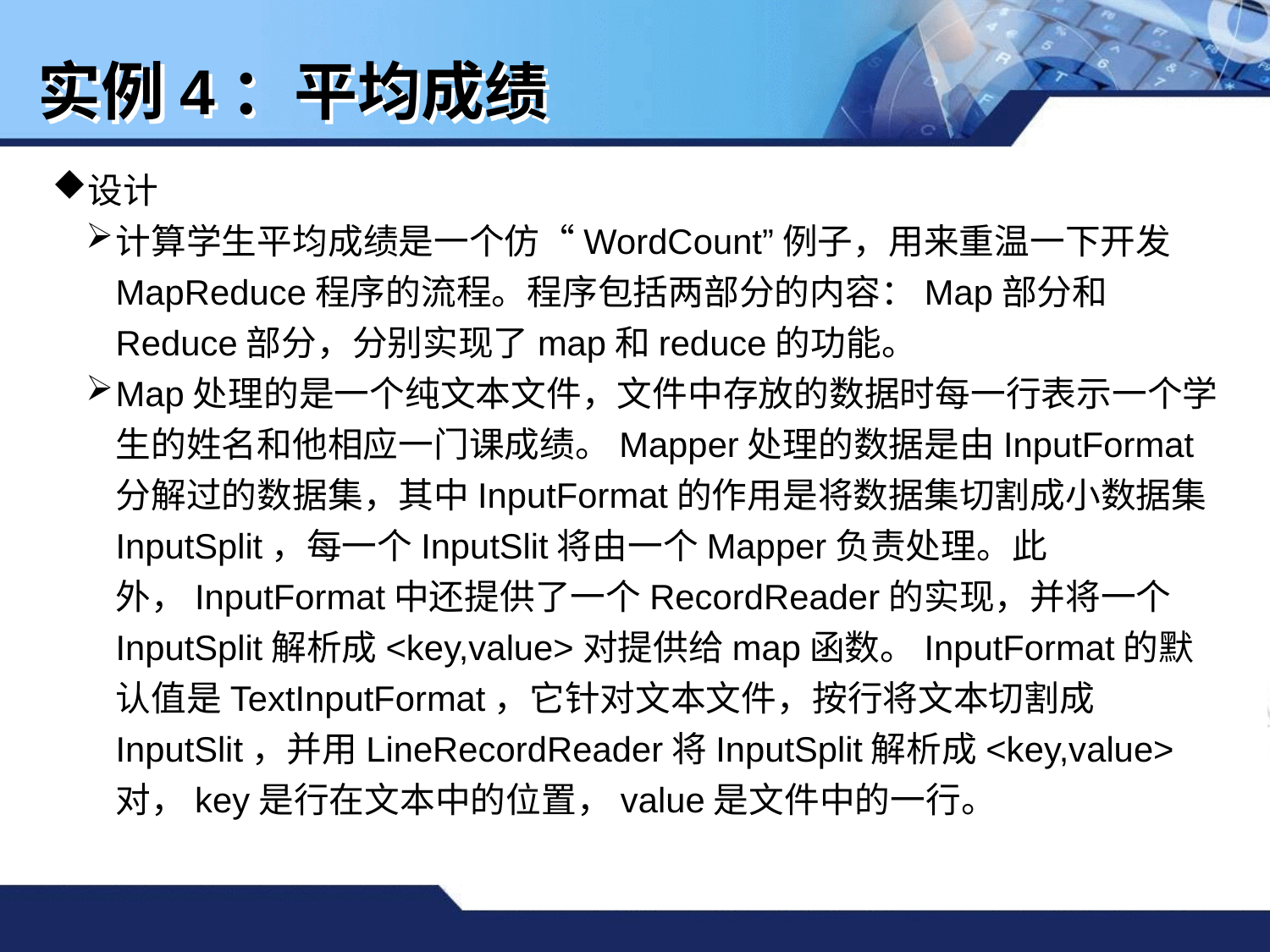

# 实例4：平均成绩
设计
计算学生平均成绩是一个仿“WordCount”例子，用来重温一下开发MapReduce程序的流程。程序包括两部分的内容：Map部分和Reduce部分，分别实现了map和reduce的功能。
Map处理的是一个纯文本文件，文件中存放的数据时每一行表示一个学生的姓名和他相应一门课成绩。Mapper处理的数据是由InputFormat分解过的数据集，其中InputFormat的作用是将数据集切割成小数据集InputSplit，每一个InputSlit将由一个Mapper负责处理。此外，InputFormat中还提供了一个RecordReader的实现，并将一个InputSplit解析成<key,value>对提供给map函数。InputFormat的默认值是TextInputFormat，它针对文本文件，按行将文本切割成InputSlit，并用LineRecordReader将InputSplit解析成<key,value>对，key是行在文本中的位置，value是文件中的一行。